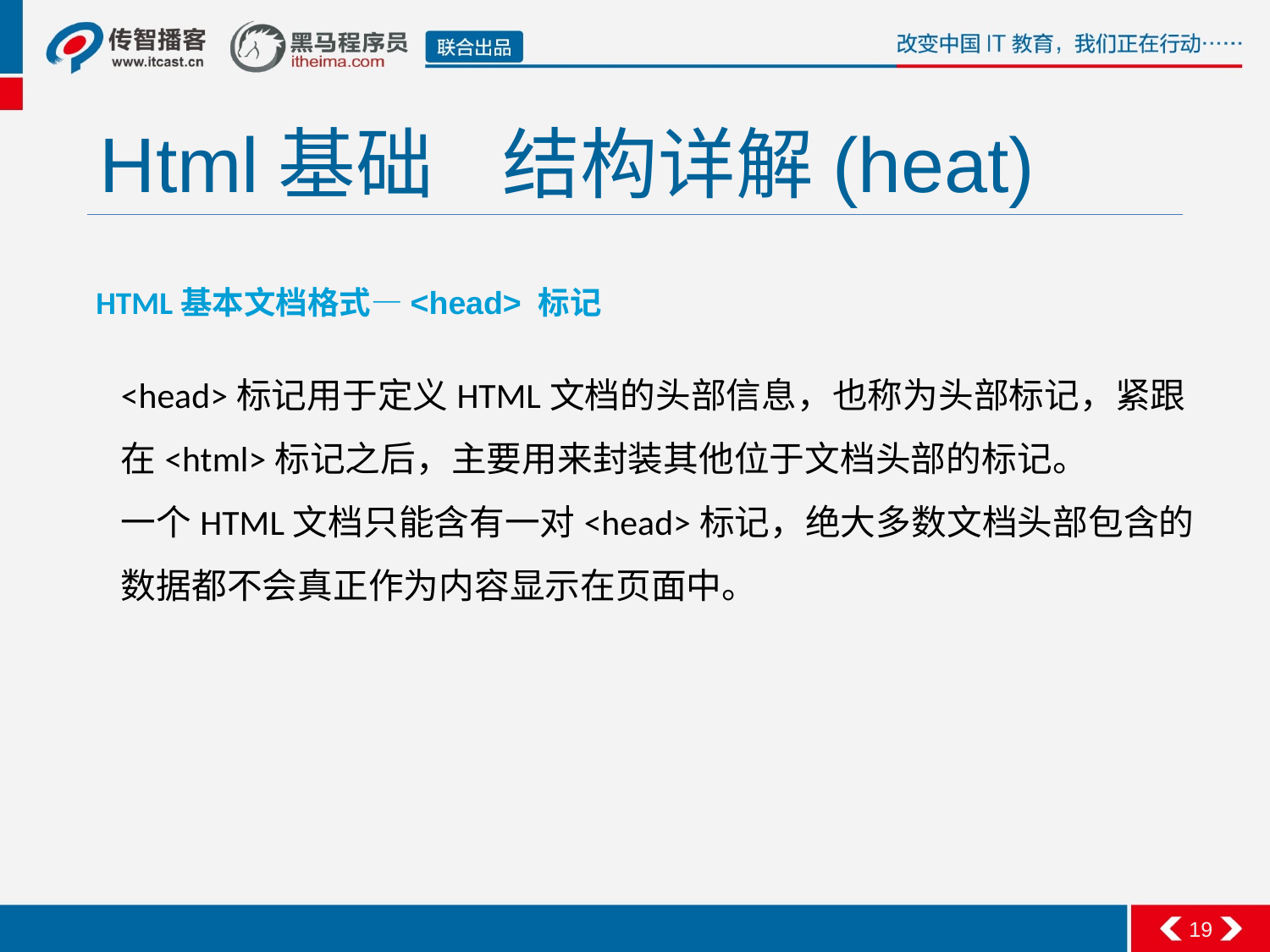

# Html基础    结构详解(heat)
HTML基本文档格式—<head> 标记
<head>标记用于定义HTML文档的头部信息，也称为头部标记，紧跟在<html>标记之后，主要用来封装其他位于文档头部的标记。
一个HTML文档只能含有一对<head>标记，绝大多数文档头部包含的数据都不会真正作为内容显示在页面中。

19